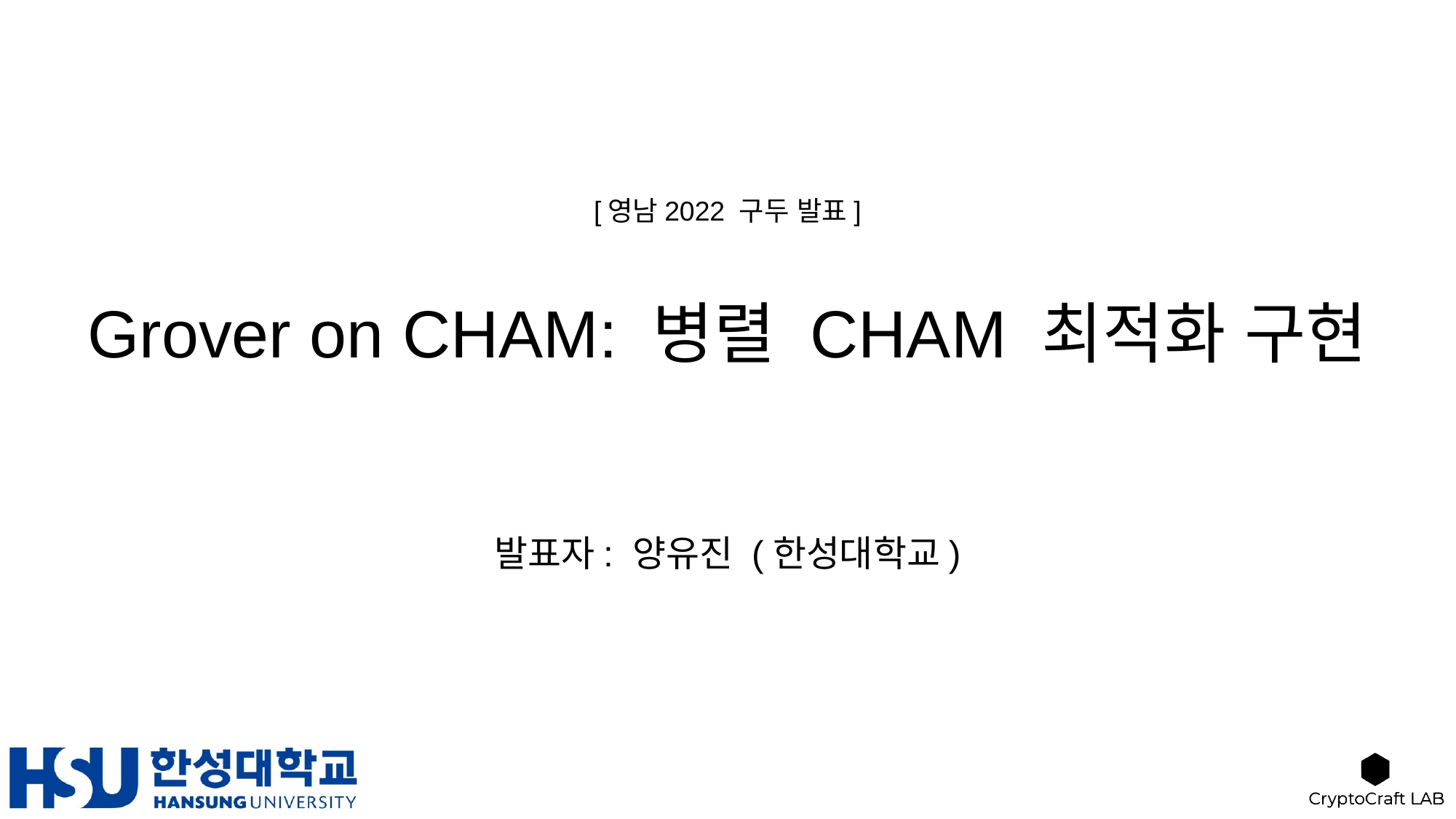

# Grover on CHAM: 병렬 CHAM 최적화 구현
[영남2022 구두 발표]
발표자: 양유진 (한성대학교)